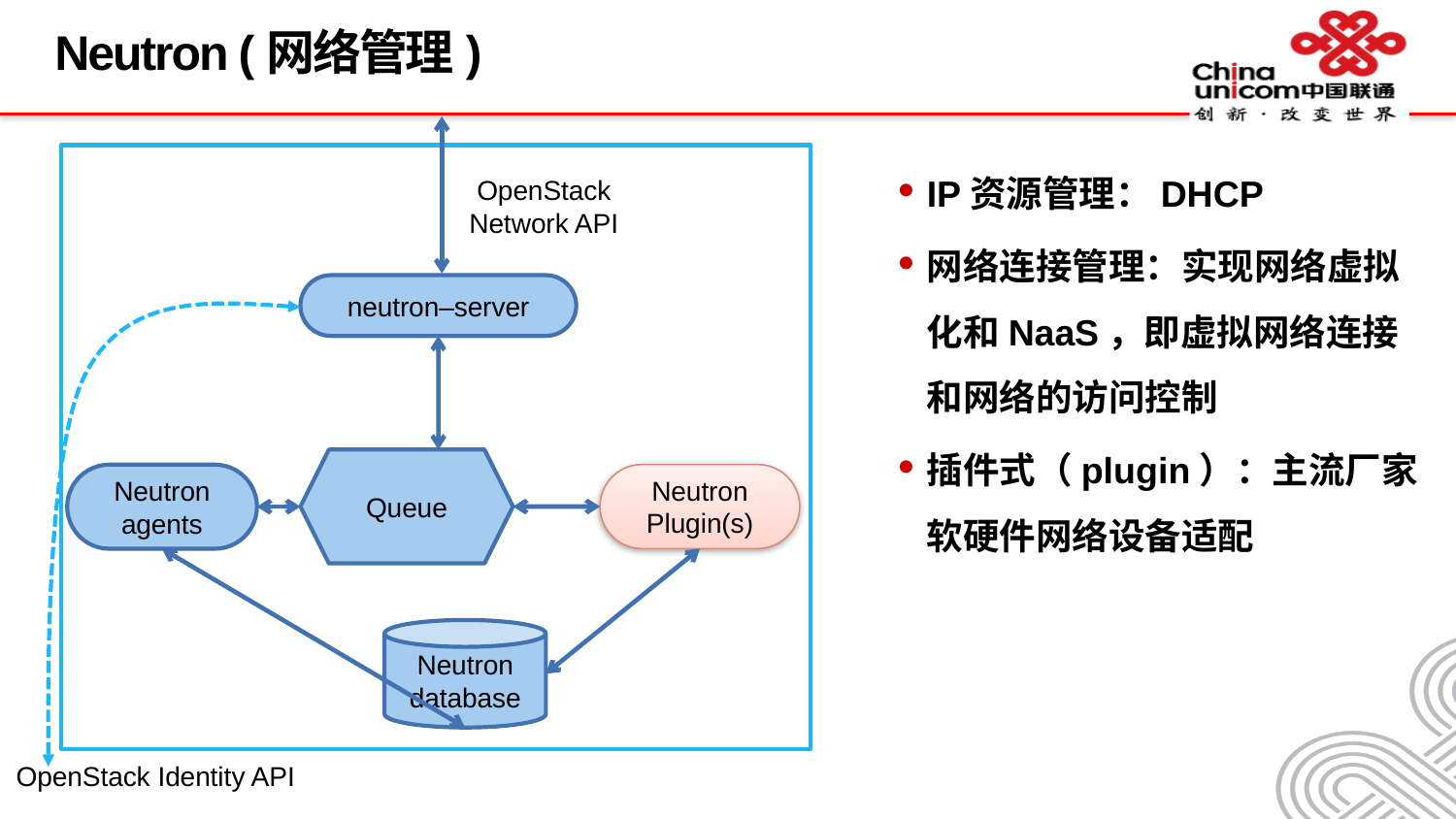

# Neutron (网络管理)

OpenStack Network API
neutron–server

Queue
Neutron
Plugin(s)
Neutron
agents
Neutron database
OpenStack Identity API
IP资源管理：DHCP
网络连接管理：实现网络虚拟化和NaaS，即虚拟网络连接和网络的访问控制
插件式（plugin）：主流厂家软硬件网络设备适配